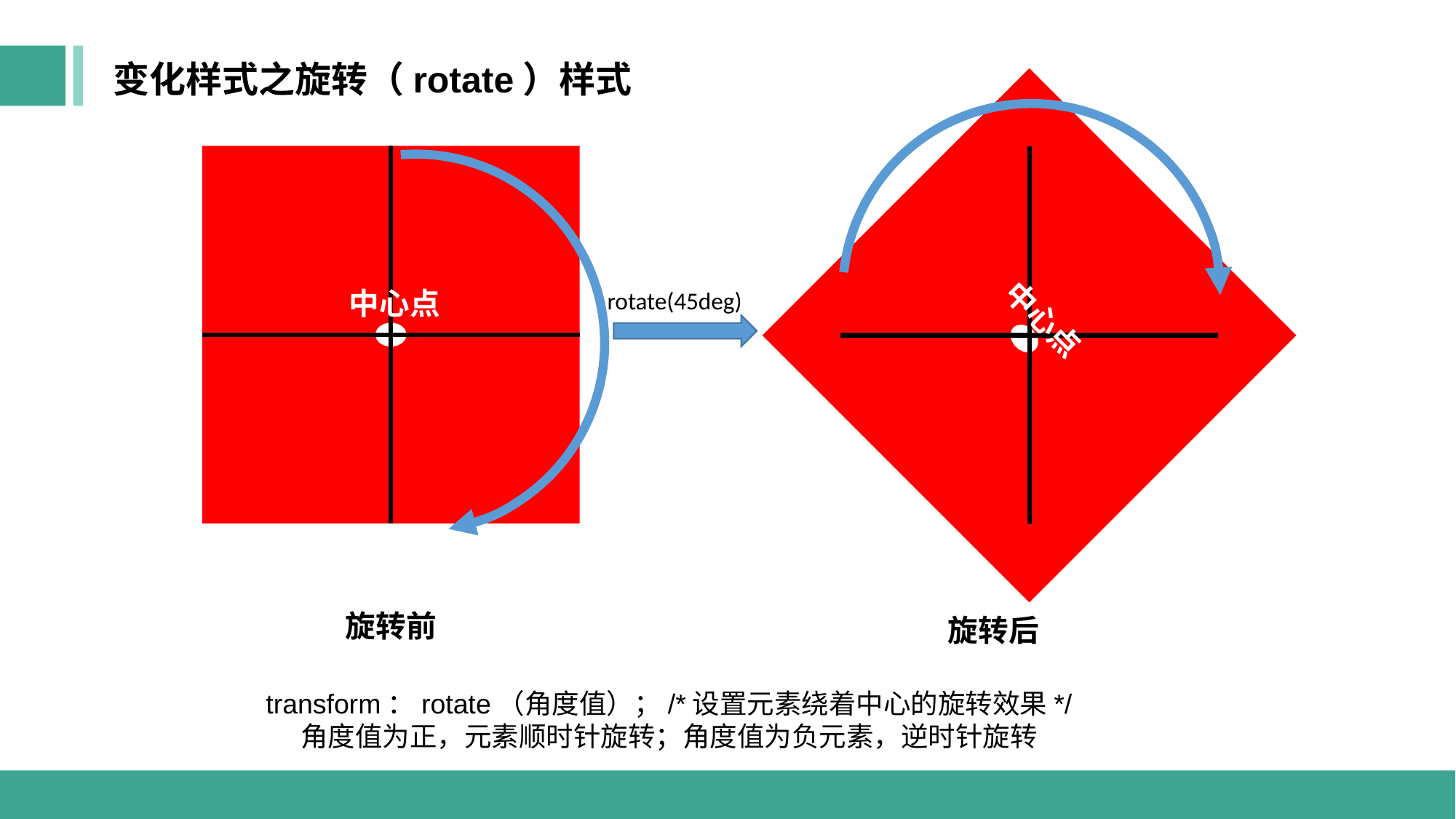

变化样式之旋转（rotate）样式

中心点

中心点
rotate(45deg)

旋转前
旋转后

transform：rotate（角度值）；/*设置元素绕着中心的旋转效果*/
角度值为正，元素顺时针旋转；角度值为负元素，逆时针旋转